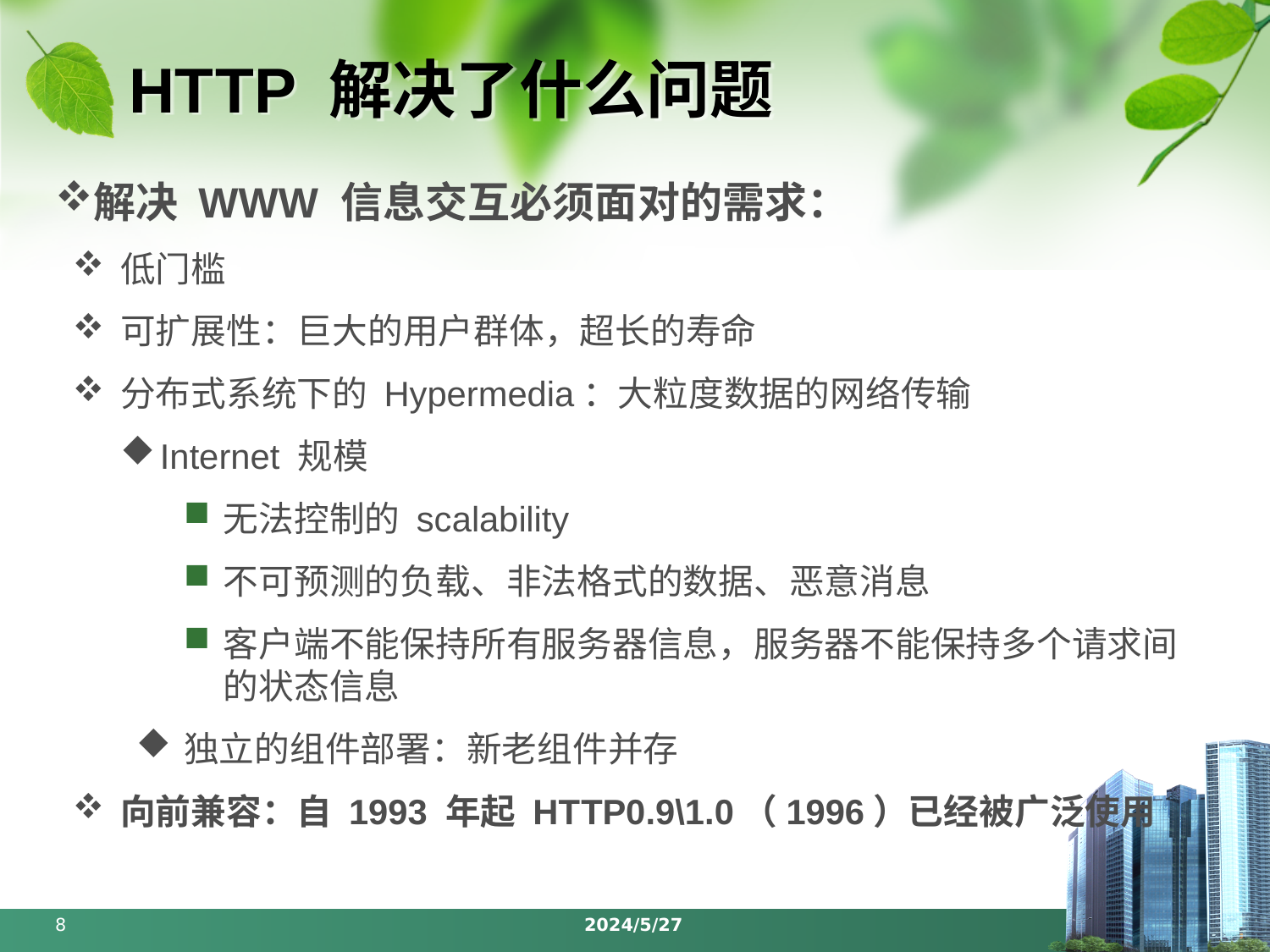

# HTTP 解决了什么问题
解决 WWW 信息交互必须面对的需求：
低门槛
可扩展性：巨大的用户群体，超长的寿命
分布式系统下的 Hypermedia：大粒度数据的网络传输
Internet 规模
无法控制的 scalability
不可预测的负载、非法格式的数据、恶意消息
客户端不能保持所有服务器信息，服务器不能保持多个请求间的状态信息
独立的组件部署：新老组件并存
向前兼容：自 1993 年起 HTTP0.9\1.0（1996）已经被广泛使用

8
2024/5/27